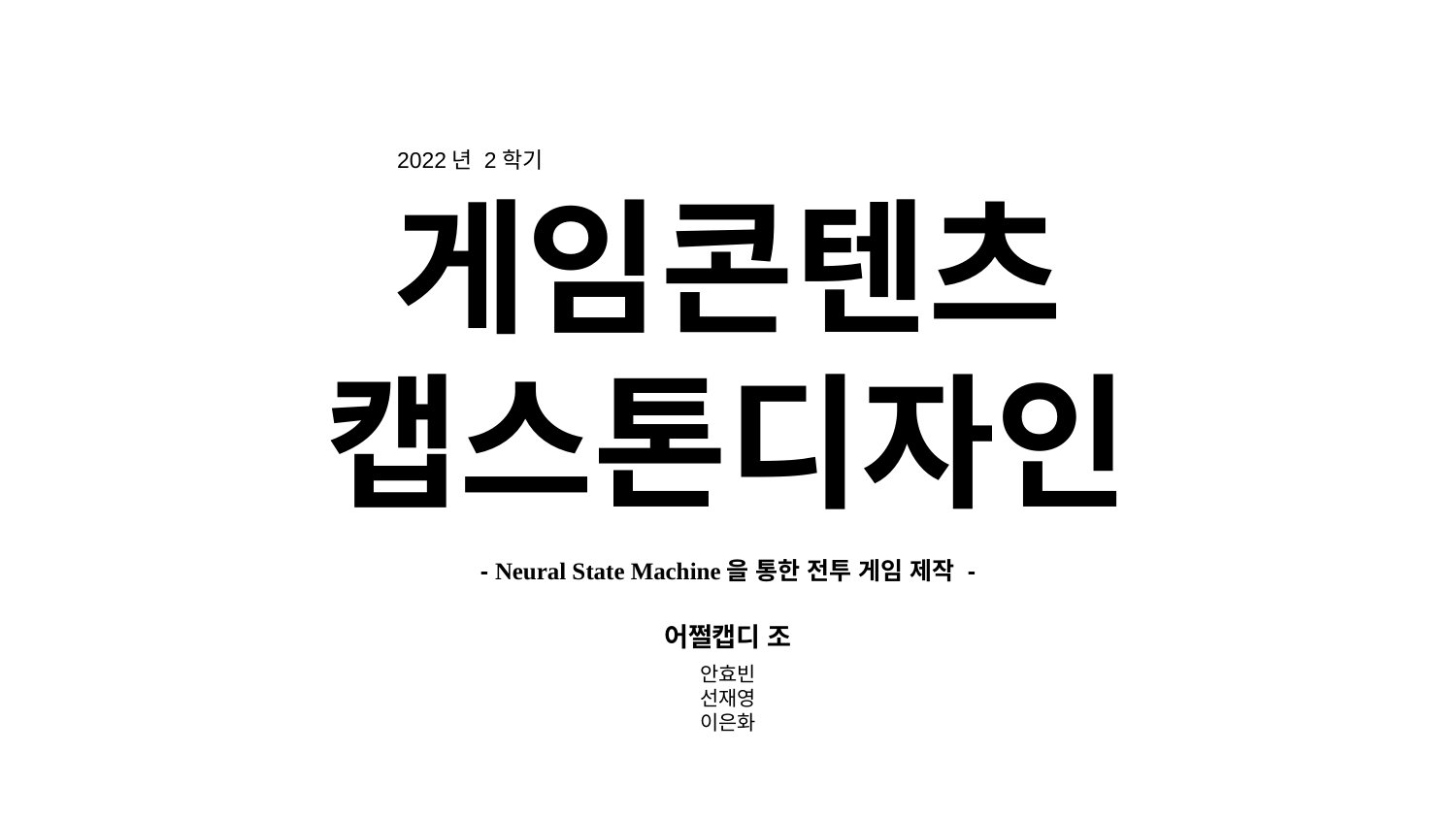

2022년 2학기
게임콘텐츠
캡스톤디자인
- Neural State Machine을 통한 전투 게임 제작 -
어쩔캡디 조
안효빈
선재영
이은화